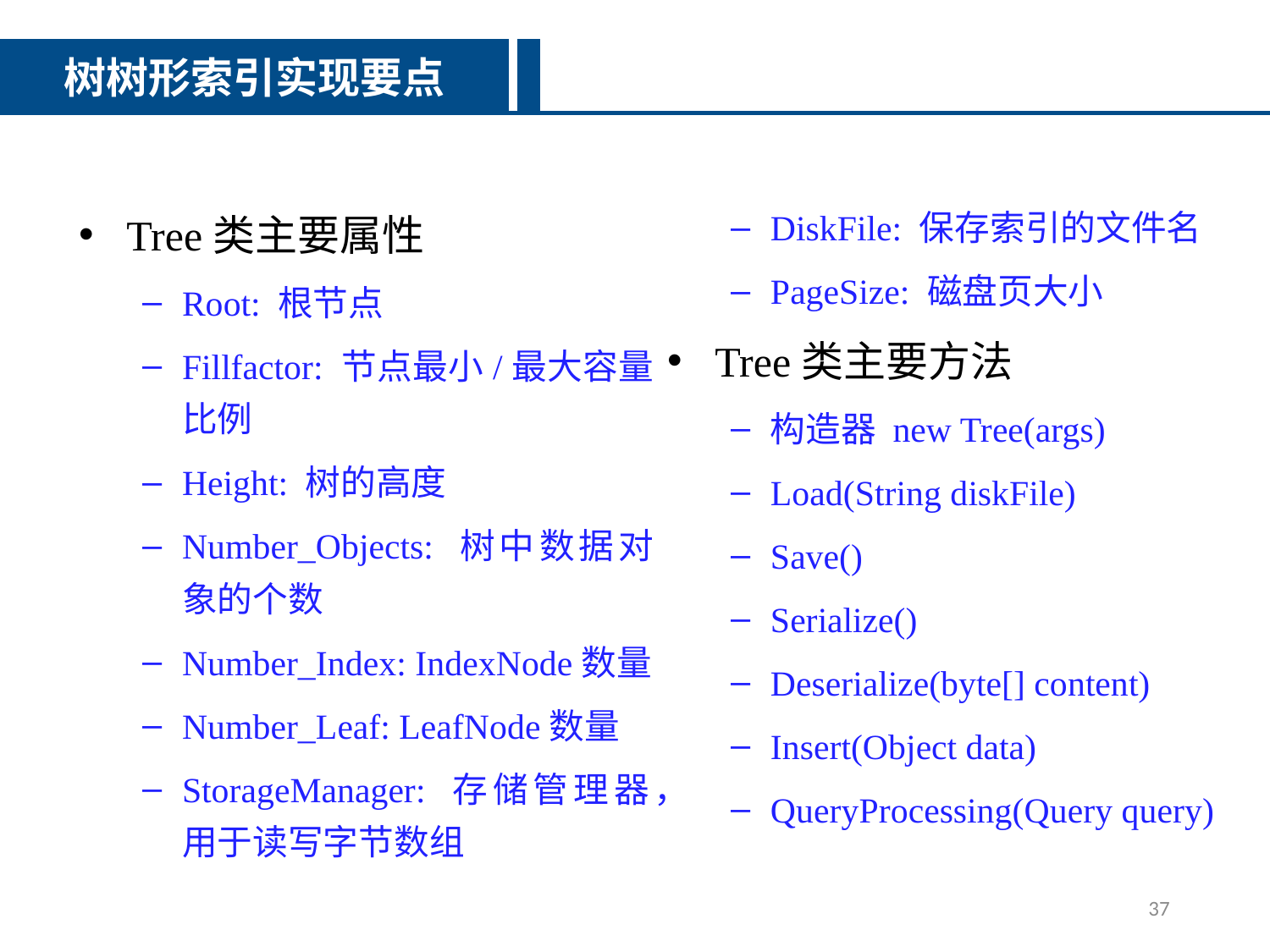

树树形索引实现要点

DiskFile: 保存索引的文件名
PageSize: 磁盘页大小
Tree类主要方法
构造器 new Tree(args)
Load(String diskFile)
Save()
Serialize()
Deserialize(byte[] content)
Insert(Object data)
QueryProcessing(Query query)
Tree类主要属性
Root: 根节点
Fillfactor: 节点最小/最大容量比例
Height: 树的高度
Number_Objects: 树中数据对象的个数
Number_Index: IndexNode数量
Number_Leaf: LeafNode数量
StorageManager: 存储管理器，用于读写字节数组
37